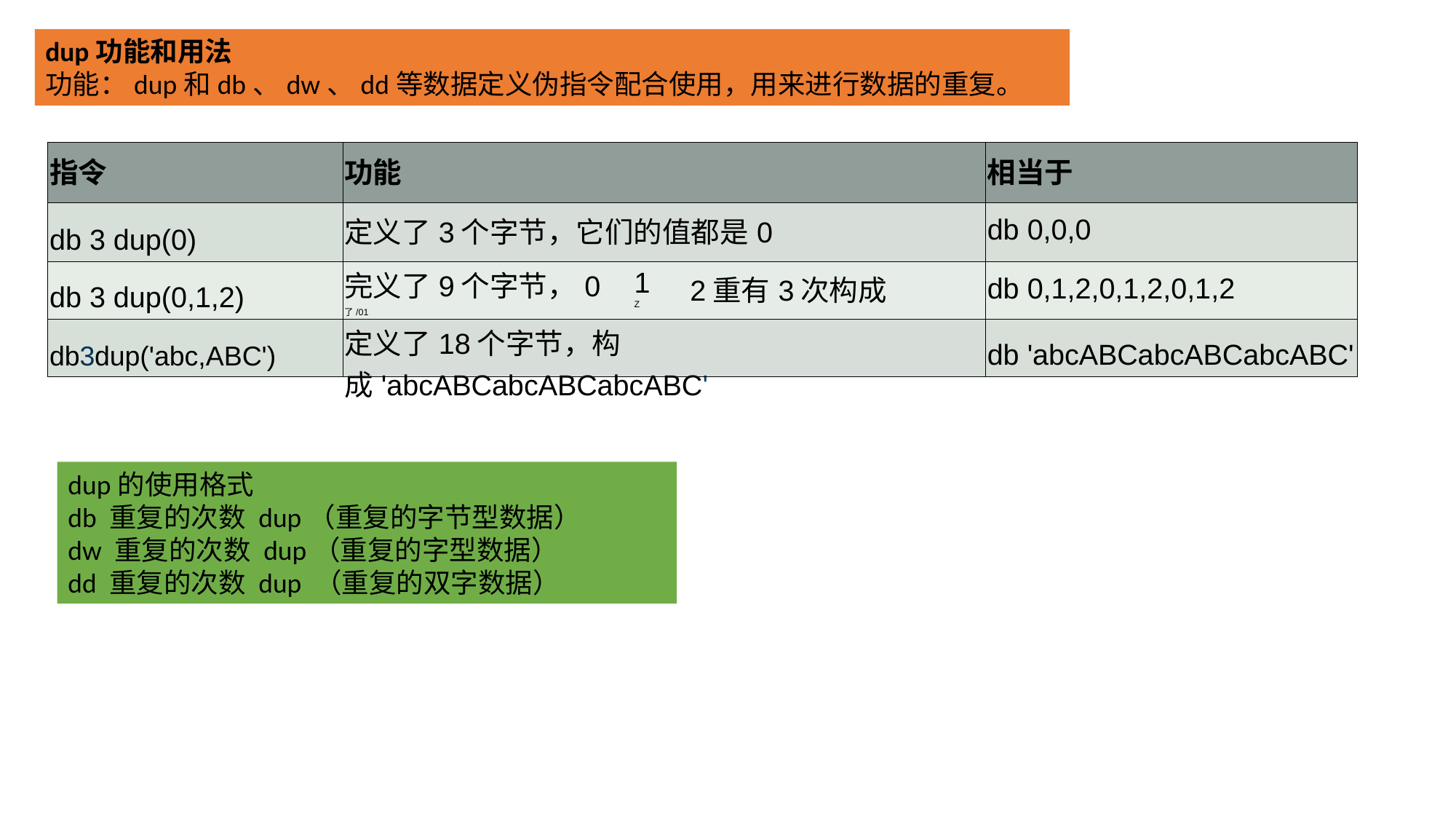

dup功能和用法
功能：dup和db、dw、dd等数据定义伪指令配合使用，用来进行数据的重复。
| 指令 | 功能 |  |  | 相当于 |
| --- | --- | --- | --- | --- |
| db 3 dup(0) | 定义了3个字节，它们的值都是0 |  |  | db 0,0,0 |
| db 3 dup(0,1,2) | 完义了9个字节，0 了/01 | 1 Z | 2重有3次构成 | db 0,1,2,0,1,2,0,1,2 |
| db3dup('abc,ABC') | 定义了18个字节，构成'abcABCabcABCabcABC' |  |  | db 'abcABCabcABCabcABC' |
dup的使用格式
db 重复的次数 dup（重复的字节型数据）
dw 重复的次数 dup（重复的字型数据）
dd 重复的次数 dup （重复的双字数据）